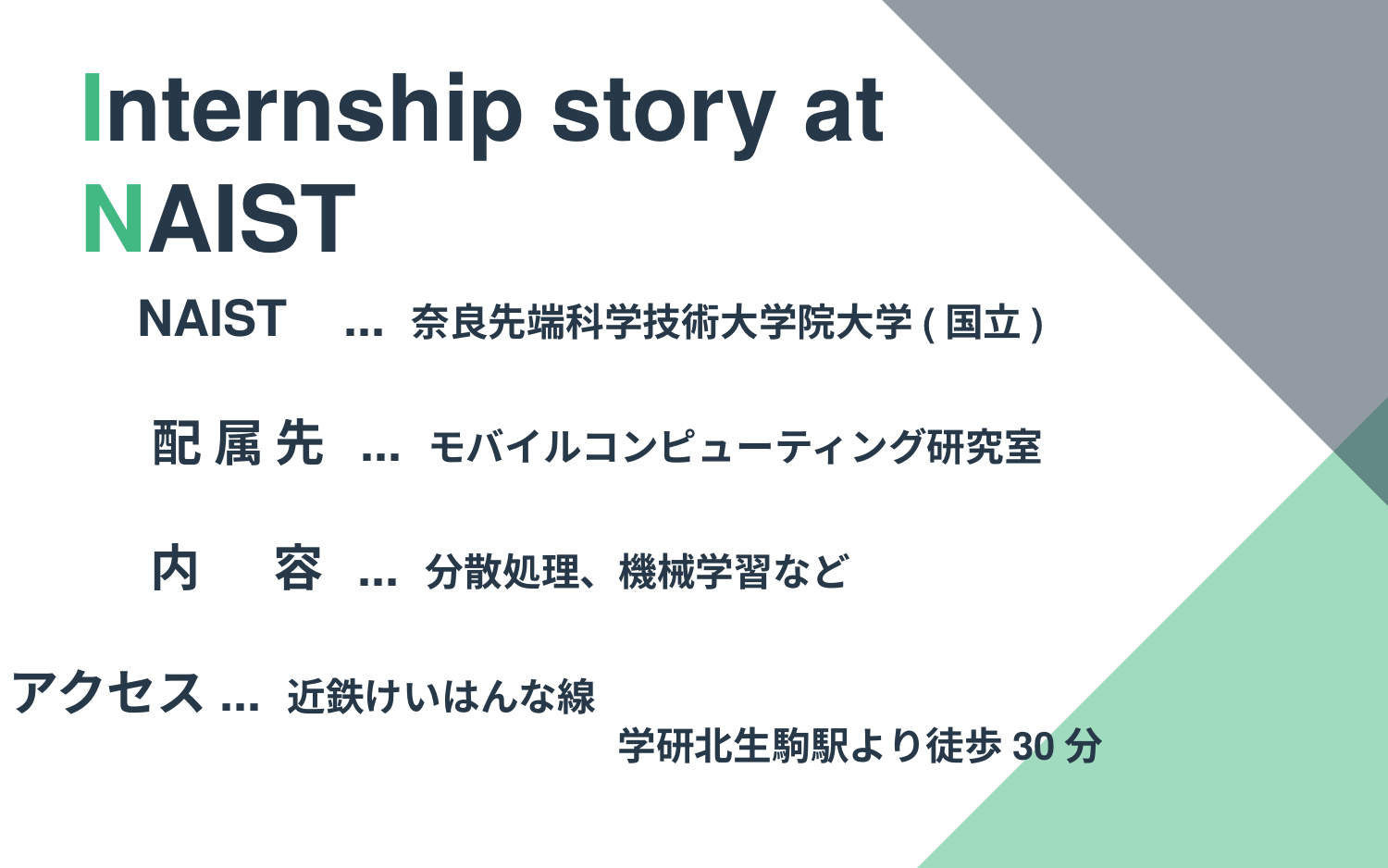

Internship story at
NAIST
NAIST    ... 奈良先端科学技術大学院大学(国立)

配 属 先  ... モバイルコンピューティング研究室
内　  容  ... 分散処理、機械学習など
アクセス... 近鉄けいはんな線
				     学研北生駒駅より徒歩30分